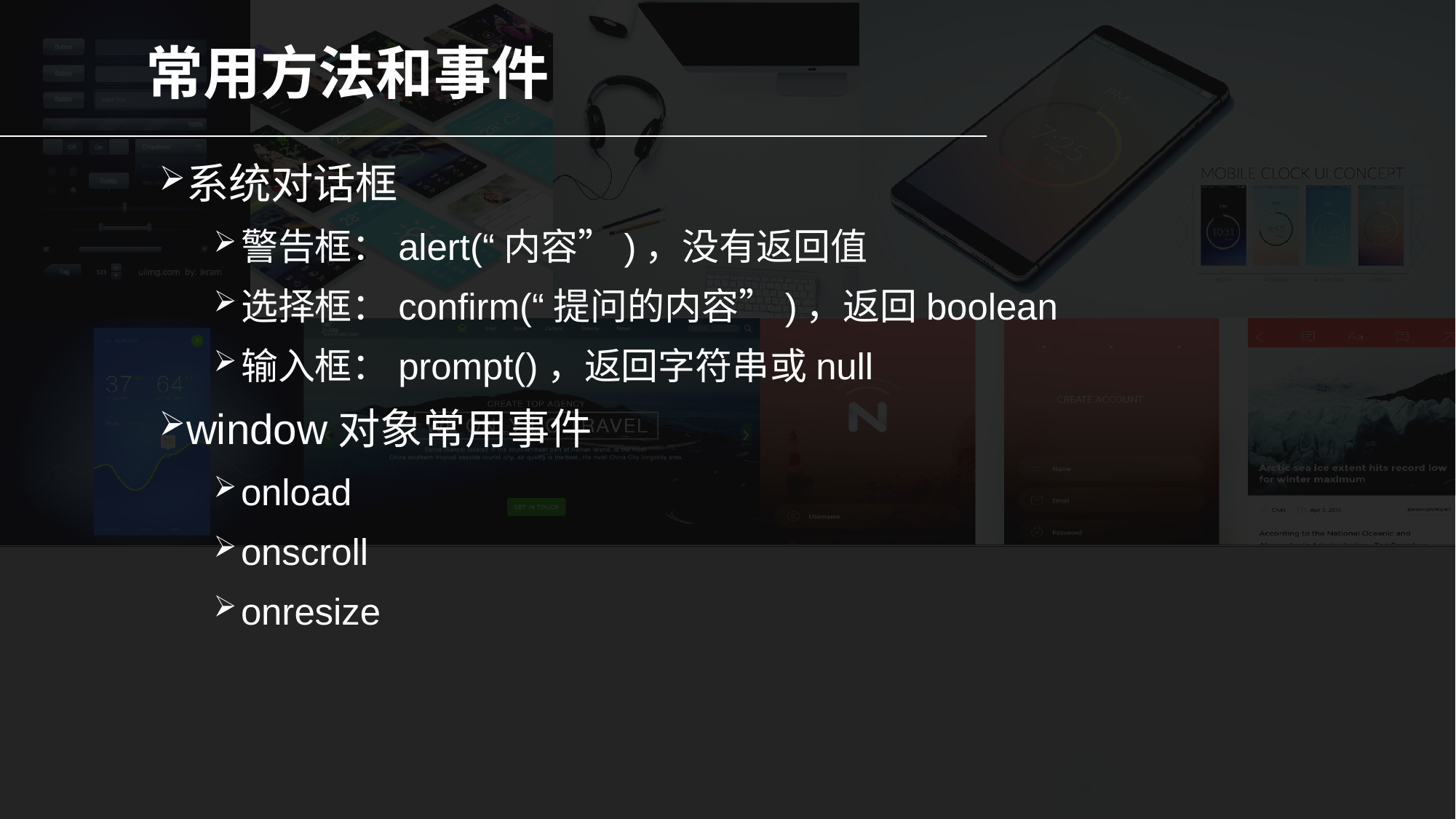

# 常用方法和事件
系统对话框
警告框：alert(“内容”)，没有返回值
选择框：confirm(“提问的内容”)，返回boolean
输入框：prompt()，返回字符串或null
window对象常用事件
onload
onscroll
onresize